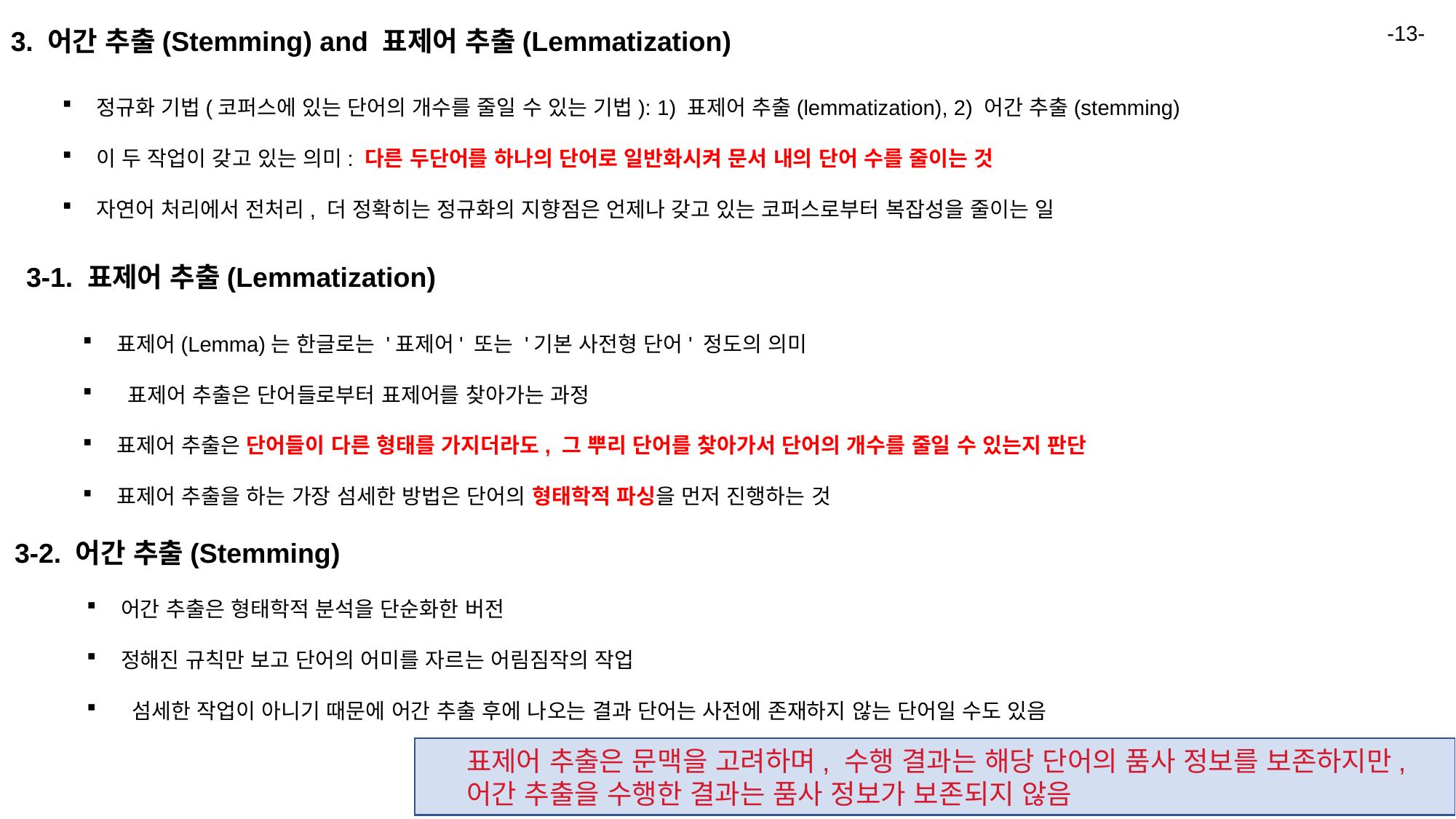

-13-
3. 어간 추출(Stemming) and 표제어 추출(Lemmatization)
정규화 기법(코퍼스에 있는 단어의 개수를 줄일 수 있는 기법): 1) 표제어 추출(lemmatization), 2) 어간 추출(stemming)

이 두 작업이 갖고 있는 의미: 다른 두단어를 하나의 단어로 일반화시켜 문서 내의 단어 수를 줄이는 것

자연어 처리에서 전처리, 더 정확히는 정규화의 지향점은 언제나 갖고 있는 코퍼스로부터 복잡성을 줄이는 일
3-1. 표제어 추출(Lemmatization)
표제어(Lemma)는 한글로는 '표제어' 또는 '기본 사전형 단어' 정도의 의미

 표제어 추출은 단어들로부터 표제어를 찾아가는 과정

표제어 추출은 단어들이 다른 형태를 가지더라도, 그 뿌리 단어를 찾아가서 단어의 개수를 줄일 수 있는지 판단

표제어 추출을 하는 가장 섬세한 방법은 단어의 형태학적 파싱을 먼저 진행하는 것
3-2. 어간 추출(Stemming)

어간 추출은 형태학적 분석을 단순화한 버전

정해진 규칙만 보고 단어의 어미를 자르는 어림짐작의 작업

 섬세한 작업이 아니기 때문에 어간 추출 후에 나오는 결과 단어는 사전에 존재하지 않는 단어일 수도 있음

표제어 추출은 문맥을 고려하며, 수행 결과는 해당 단어의 품사 정보를 보존하지만,
어간 추출을 수행한 결과는 품사 정보가 보존되지 않음